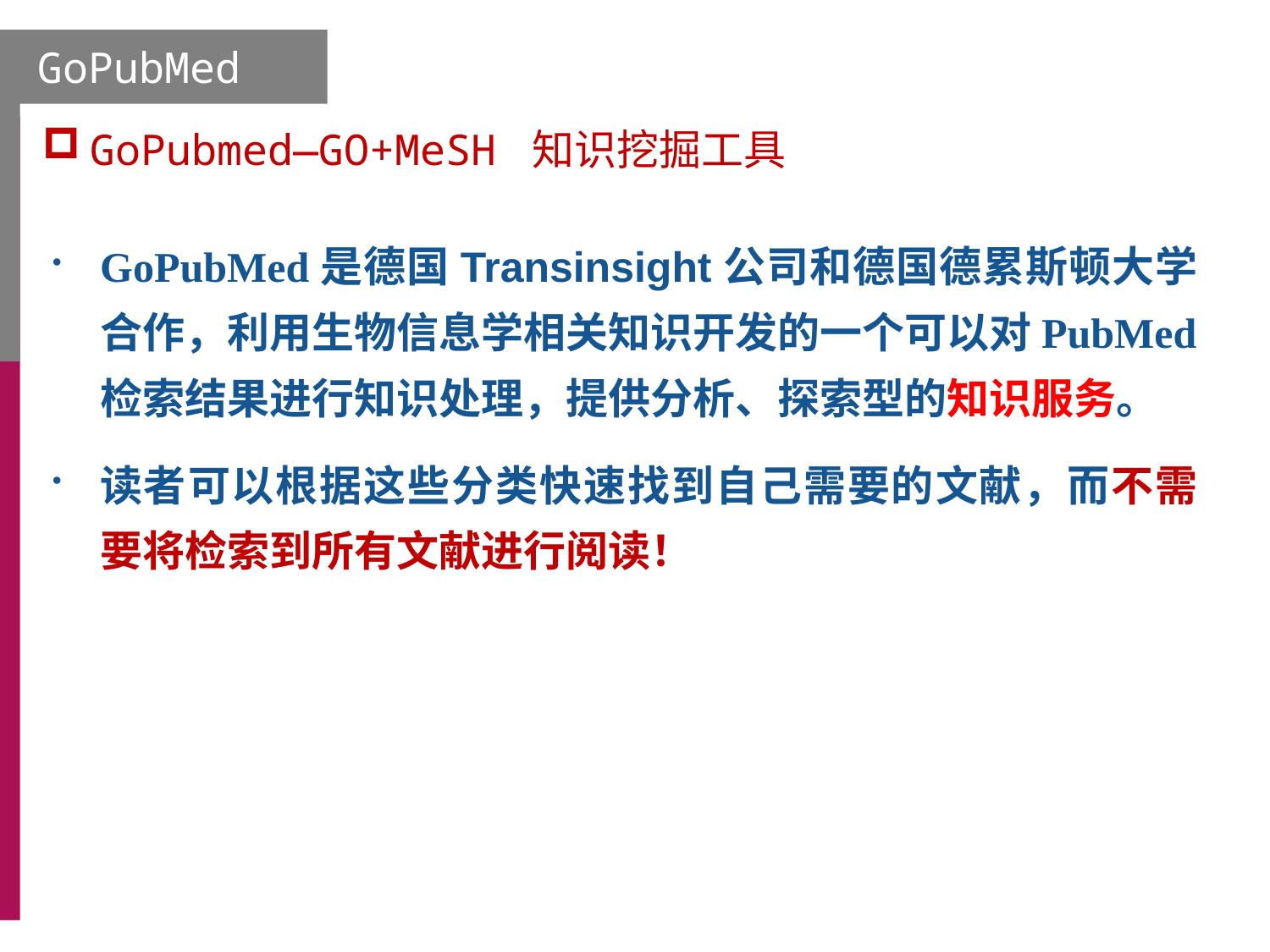

GoPubMed
GoPubmed—GO+MeSH 知识挖掘工具
GoPubMed是德国Transinsight公司和德国德累斯顿大学合作，利用生物信息学相关知识开发的一个可以对PubMed检索结果进行知识处理，提供分析、探索型的知识服务。
读者可以根据这些分类快速找到自己需要的文献，而不需要将检索到所有文献进行阅读！